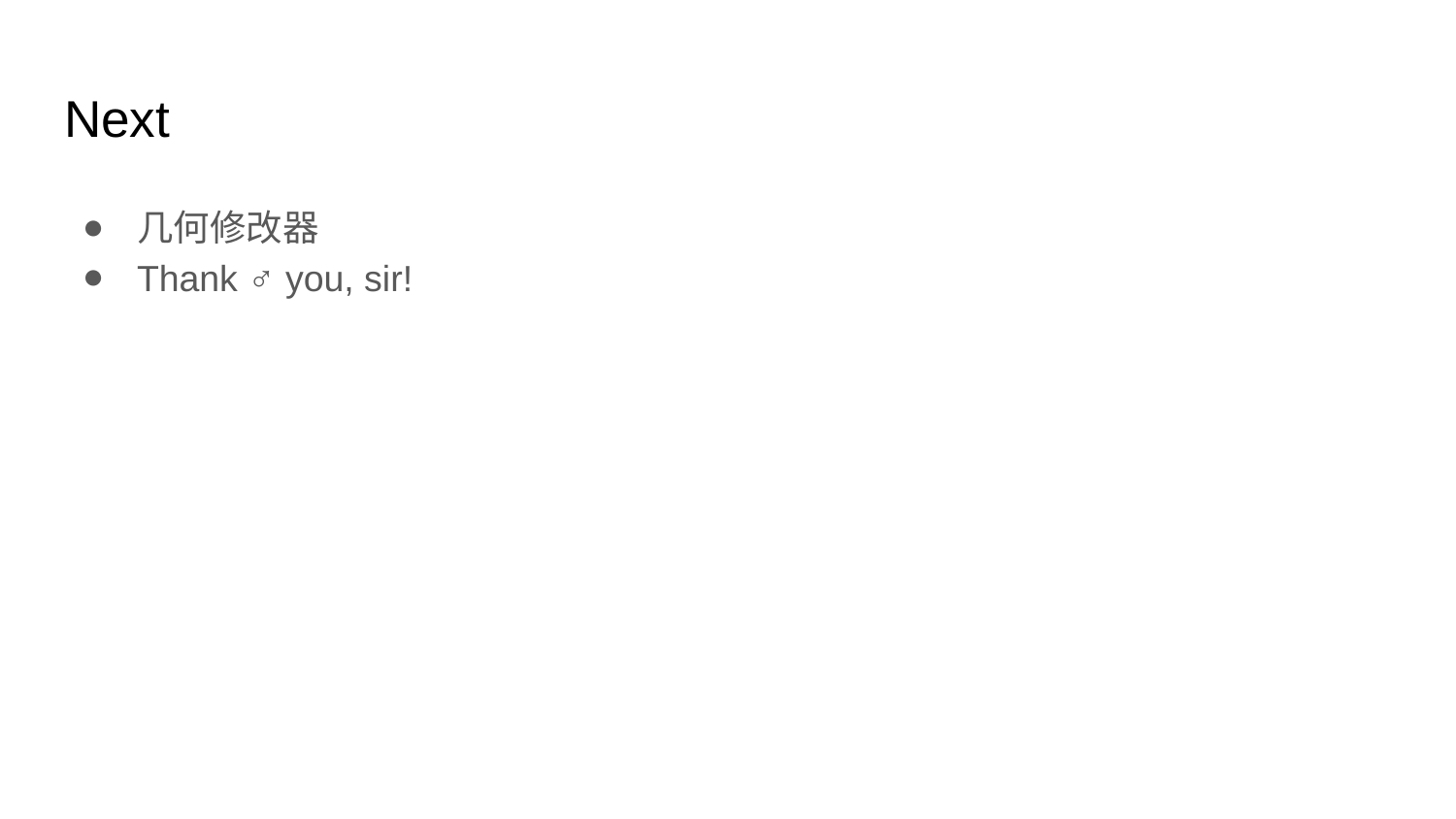

# Next
几何修改器
Thank ♂ you, sir!